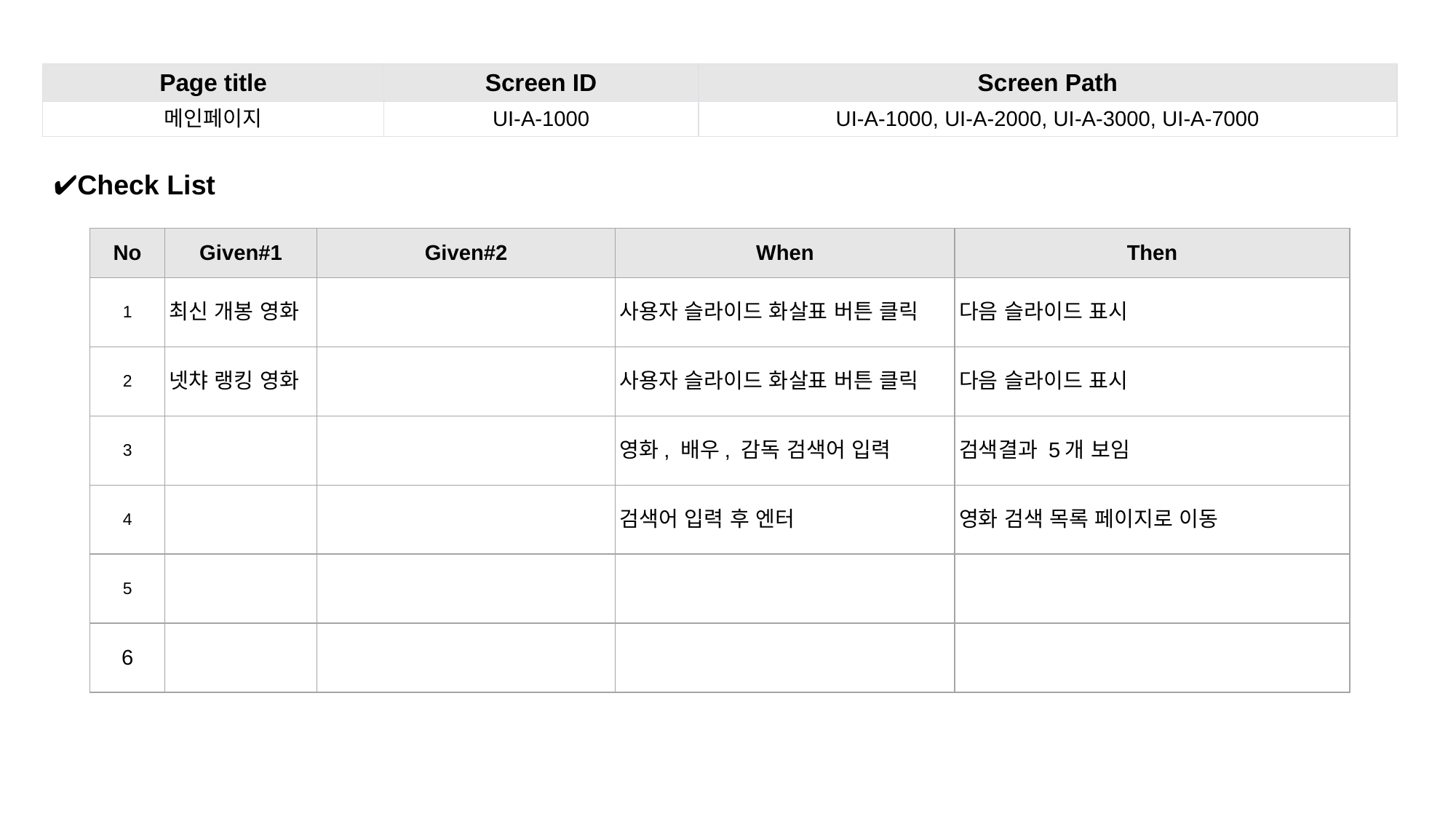

| Page title | Screen ID | Screen Path |
| --- | --- | --- |
| 메인페이지 | UI-A-1000 | UI-A-1000, UI-A-2000, UI-A-3000, UI-A-7000 |
✔Check List

| No | Given#1 | Given#2 | When | Then |
| --- | --- | --- | --- | --- |
| 1 | 최신 개봉 영화 |  | 사용자 슬라이드 화살표 버튼 클릭 | 다음 슬라이드 표시 |
| 2 | 넷챠 랭킹 영화 |  | 사용자 슬라이드 화살표 버튼 클릭 | 다음 슬라이드 표시 |
| 3 |  |  | 영화, 배우, 감독 검색어 입력 | 검색결과 5개 보임 |
| 4 |  |  | 검색어 입력 후 엔터 | 영화 검색 목록 페이지로 이동 |
| 5 |  |  |  |  |
| 6 |  |  |  |  |